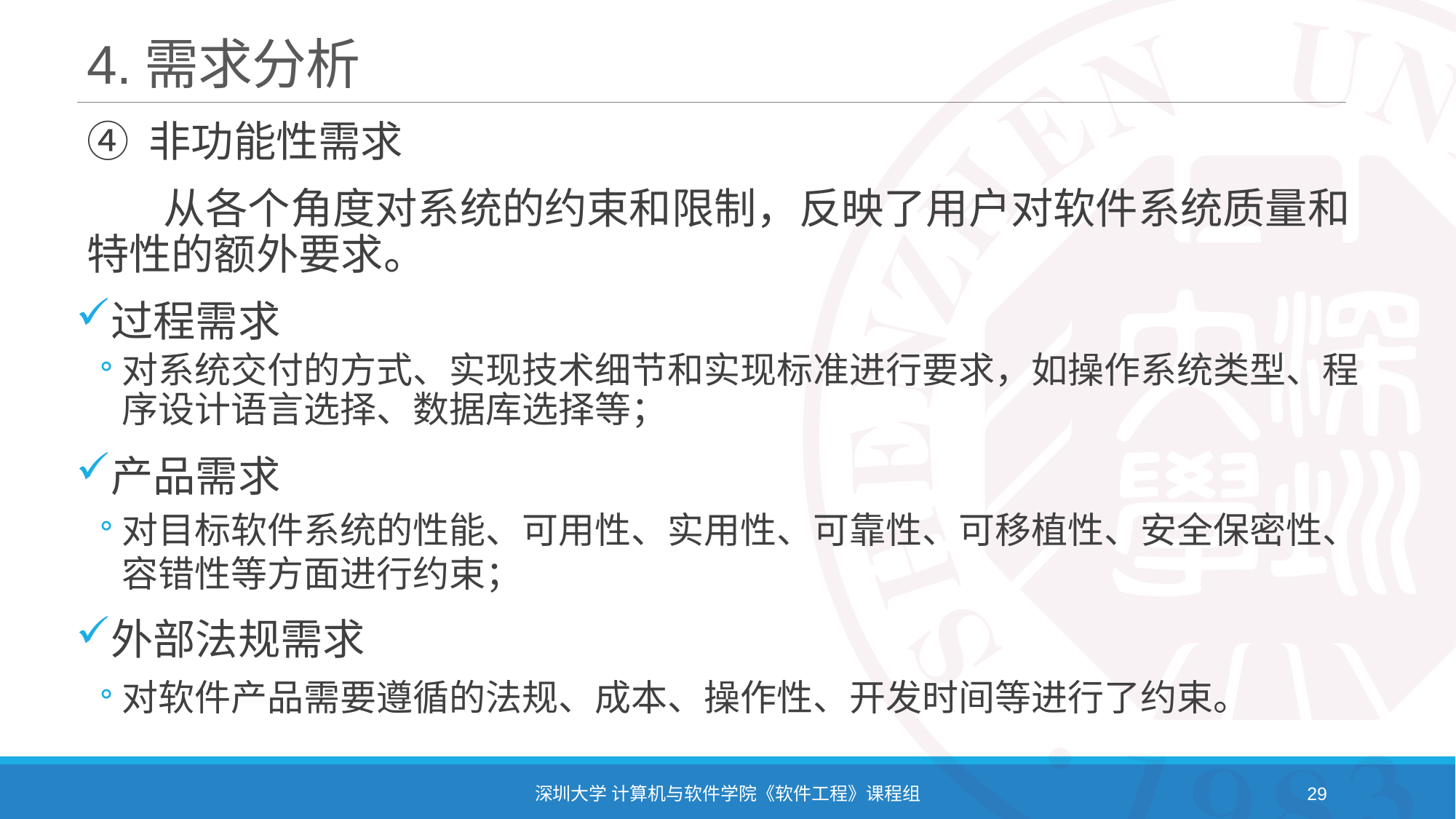

# 4.需求分析
④ 非功能性需求
       从各个角度对系统的约束和限制，反映了用户对软件系统质量和特性的额外要求。
过程需求
对系统交付的方式、实现技术细节和实现标准进行要求，如操作系统类型、程序设计语言选择、数据库选择等；
产品需求
对目标软件系统的性能、可用性、实用性、可靠性、可移植性、安全保密性、容错性等方面进行约束；
外部法规需求
对软件产品需要遵循的法规、成本、操作性、开发时间等进行了约束。

深圳大学 计算机与软件学院《软件工程》课程组
29